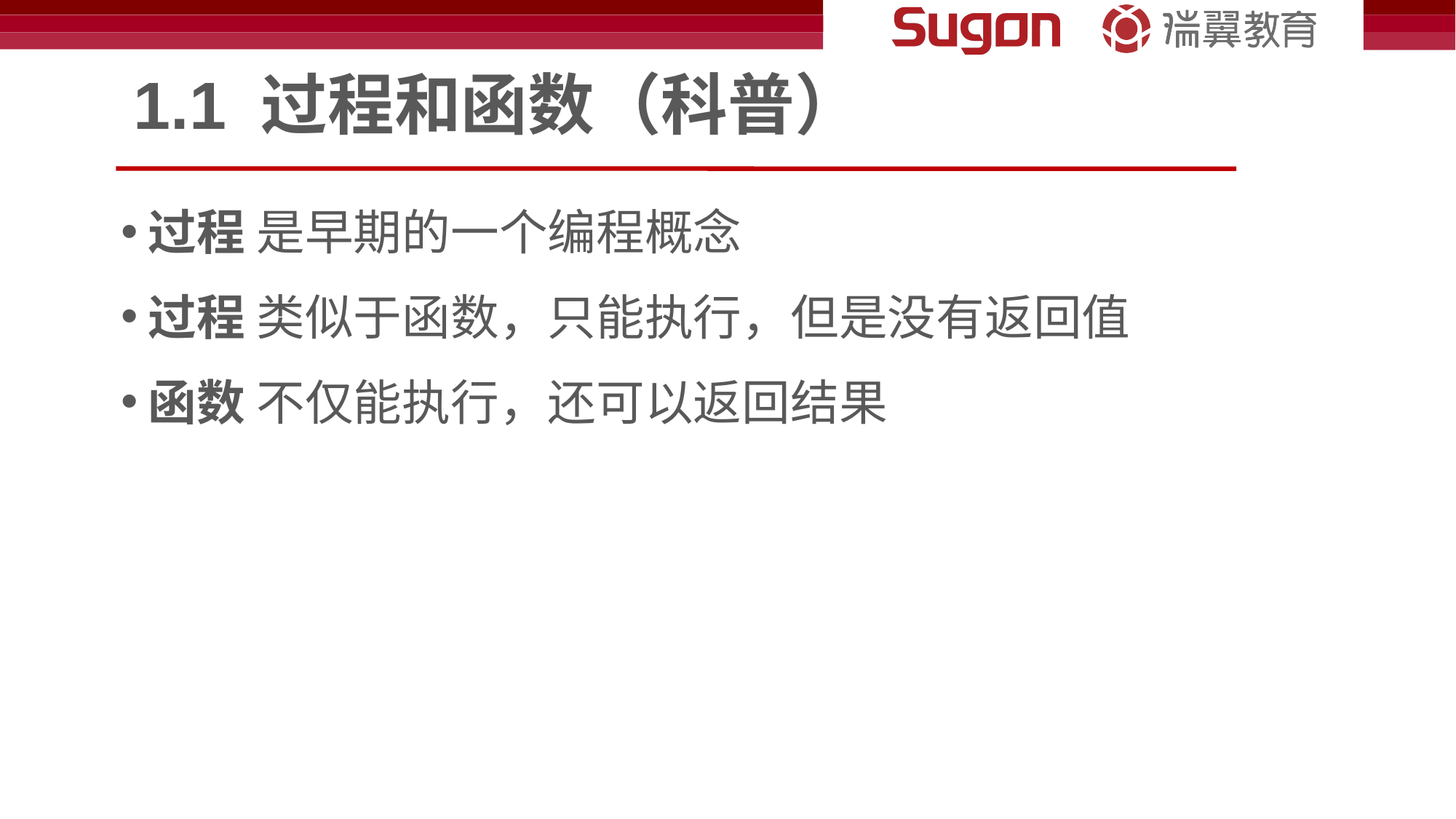

# 1.1 过程和函数（科普）
过程 是早期的一个编程概念
过程 类似于函数，只能执行，但是没有返回值
函数 不仅能执行，还可以返回结果